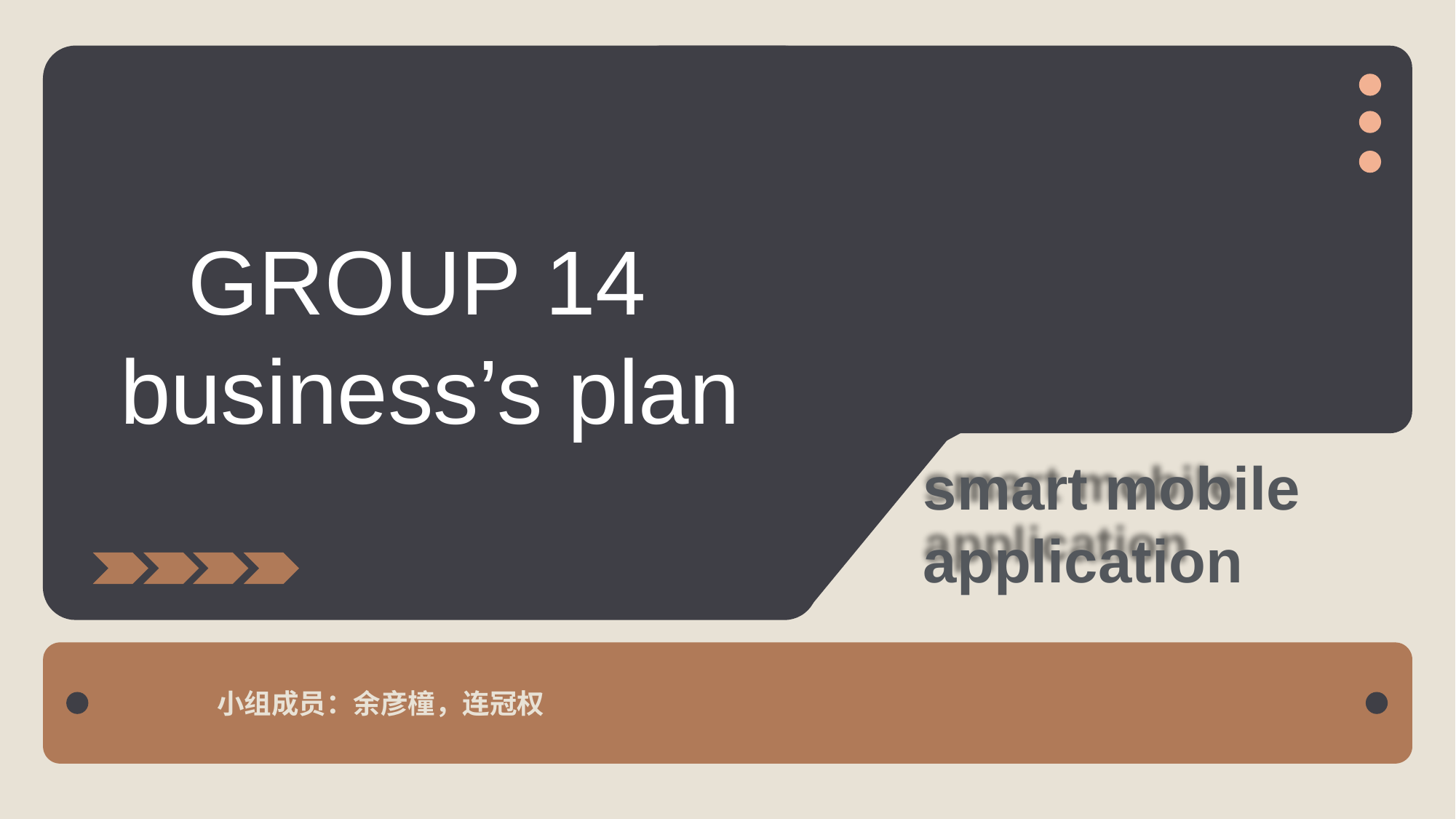

GROUP 14
business’s plan

smart mobile
application

小组成员：余彦橦，连冠权